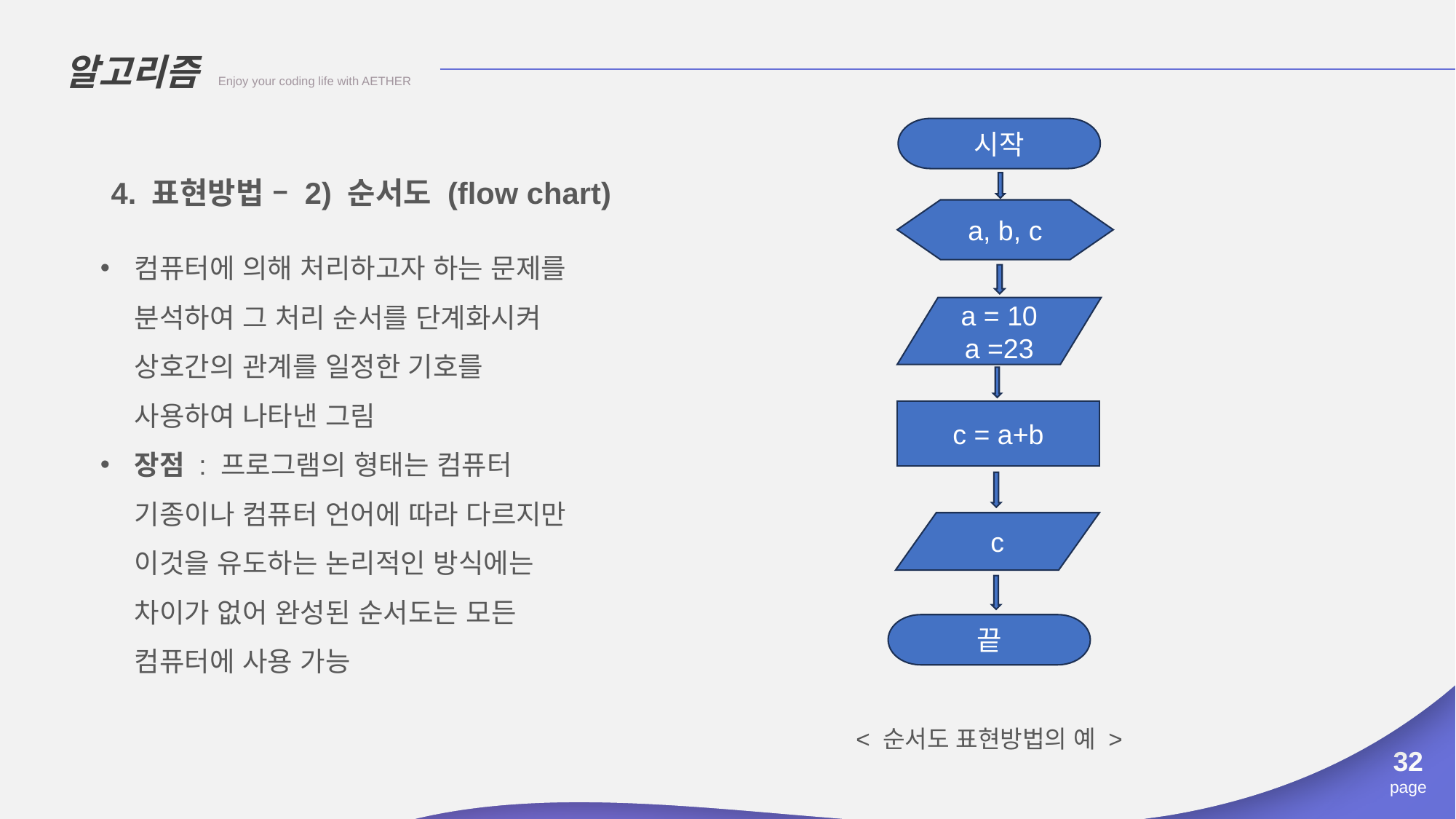

알고리즘 Enjoy your coding life with AETHER
시작
4. 표현방법 – 2) 순서도 (flow chart)

a, b, c
컴퓨터에 의해 처리하고자 하는 문제를 분석하여 그 처리 순서를 단계화시켜 상호간의 관계를 일정한 기호를 사용하여 나타낸 그림
장점 : 프로그램의 형태는 컴퓨터 기종이나 컴퓨터 언어에 따라 다르지만 이것을 유도하는 논리적인 방식에는 차이가 없어 완성된 순서도는 모든 컴퓨터에 사용 가능

a = 10
a =23

c = a+b

c

끝
< 순서도 표현방법의 예 >
32
page